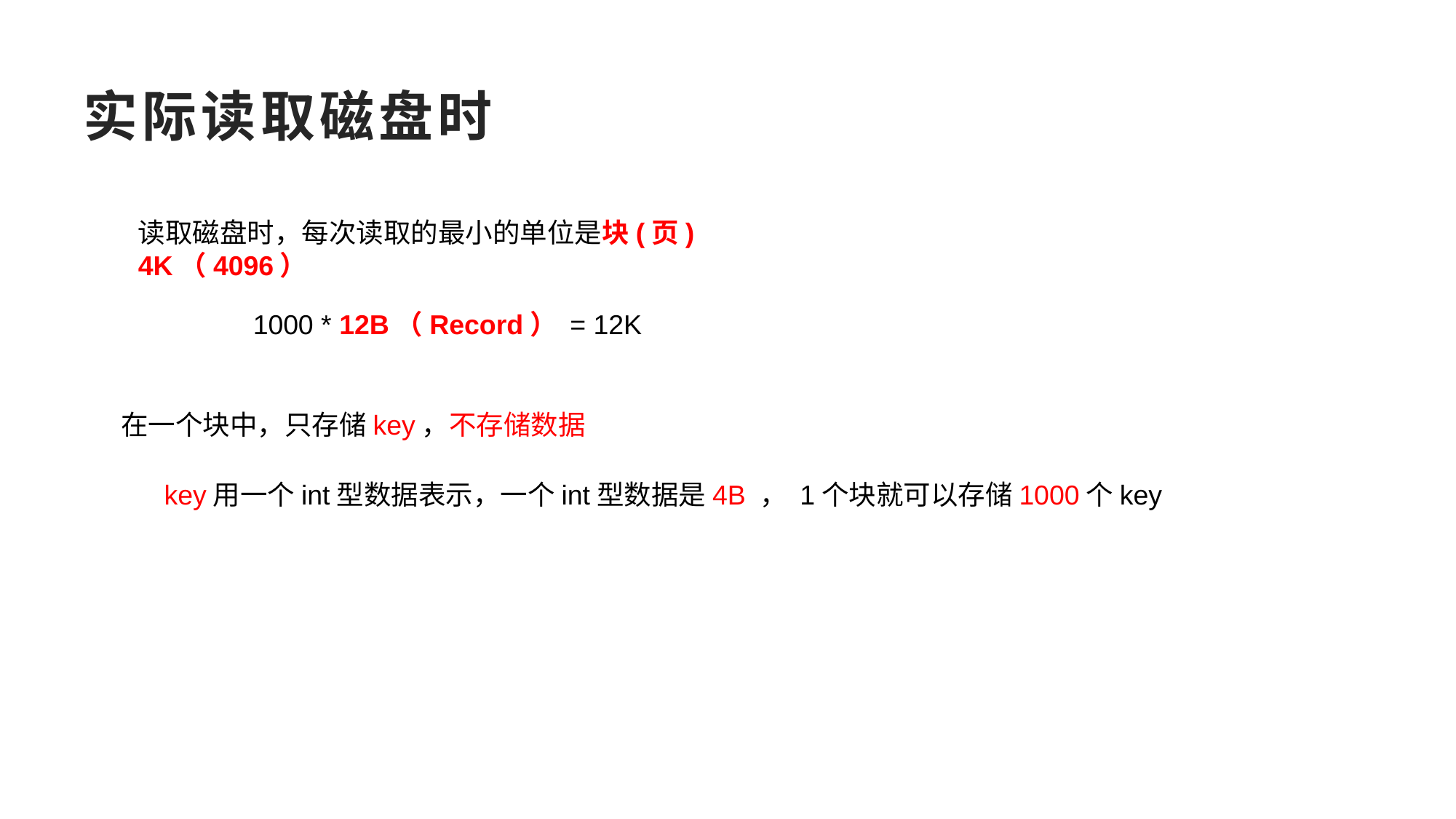

# 实际读取磁盘时
读取磁盘时，每次读取的最小的单位是块(页)   4K（4096）
1000 * 12B（Record） = 12K
在一个块中，只存储key，不存储数据
key用一个int型数据表示，一个int型数据是4B ， 1个块就可以存储1000个key